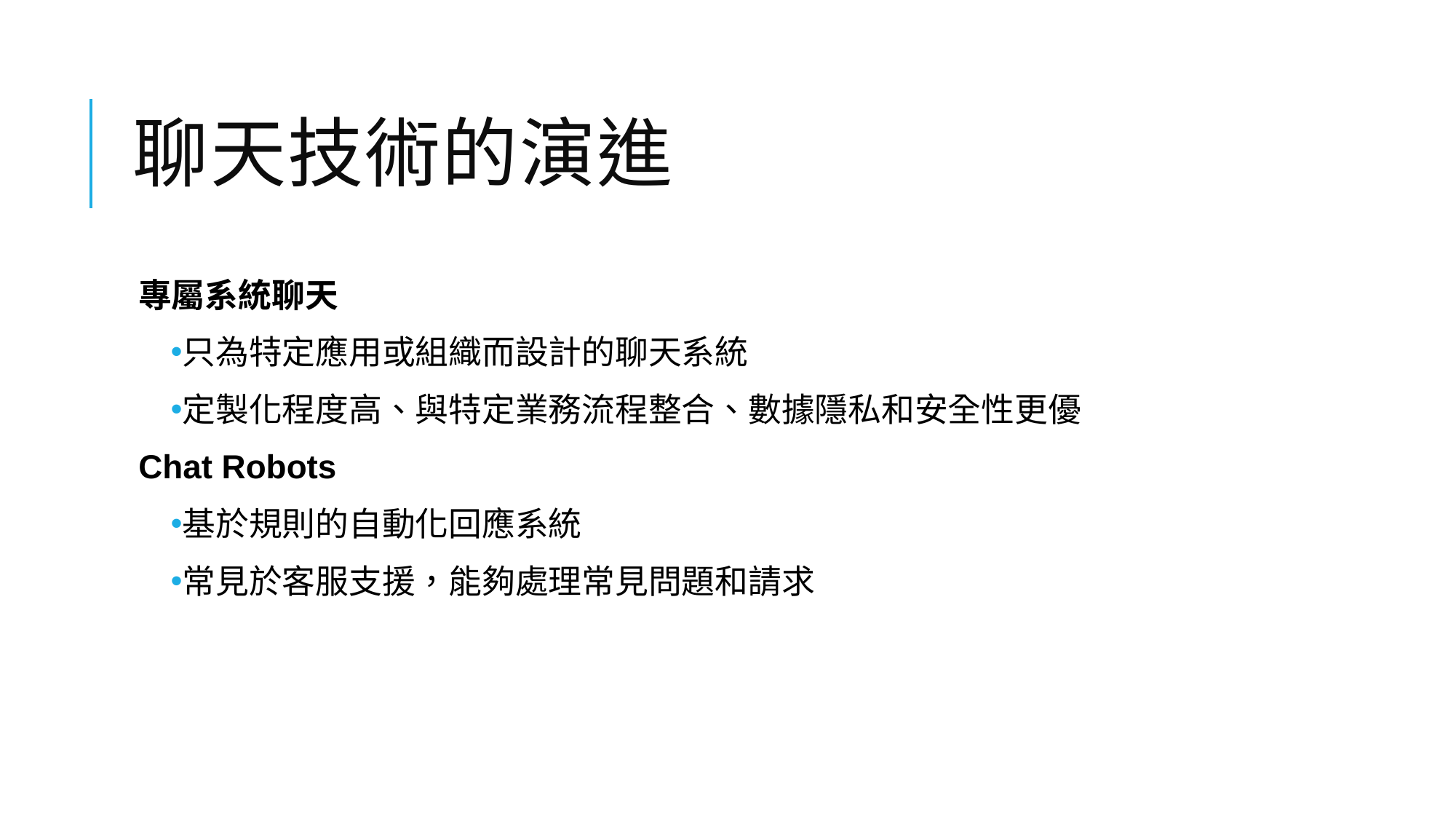

# 聊天技術的演進
專屬系統聊天
只為特定應用或組織而設計的聊天系統
定製化程度高、與特定業務流程整合、數據隱私和安全性更優
Chat Robots
基於規則的自動化回應系統
常見於客服支援，能夠處理常見問題和請求